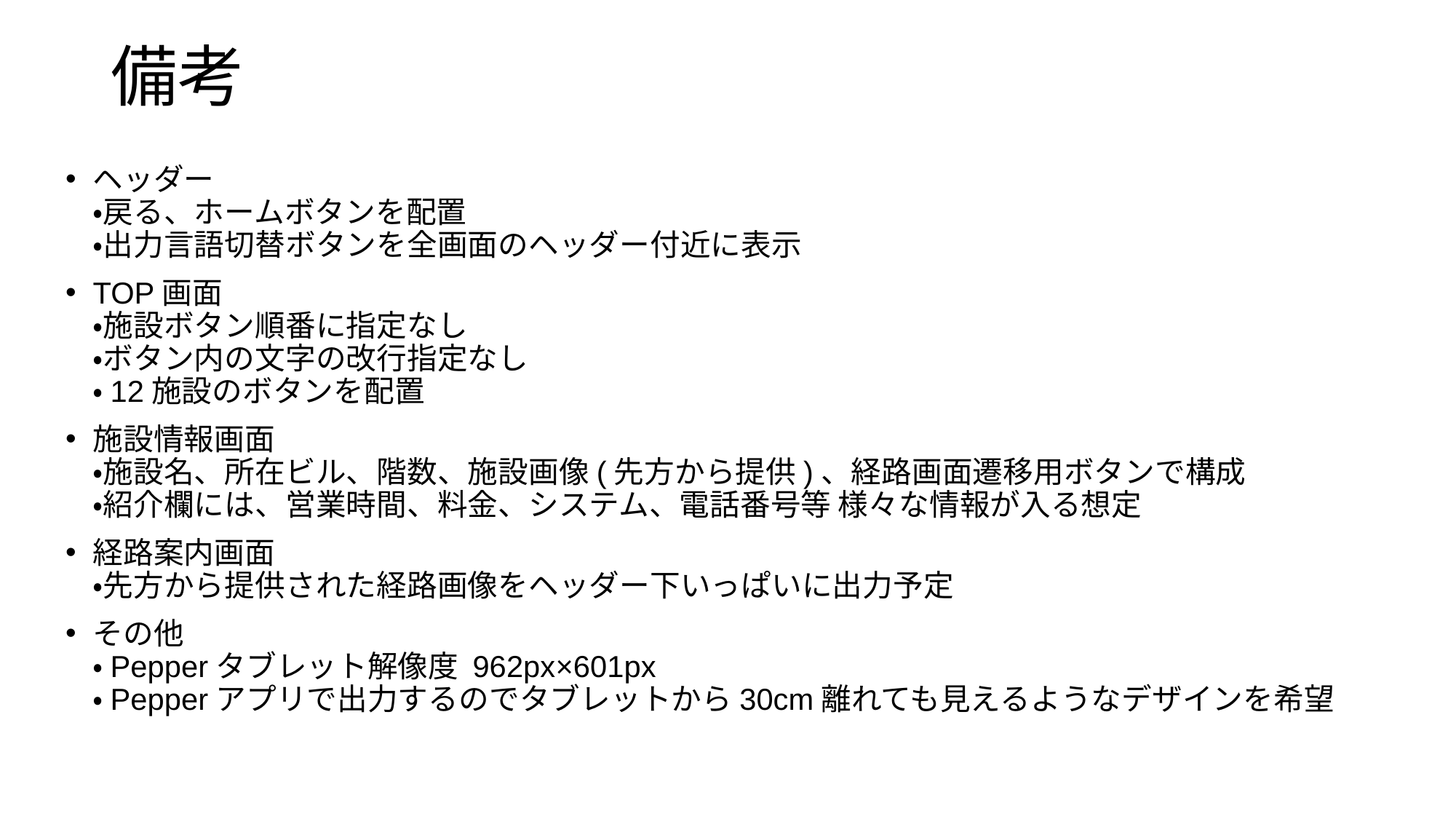

# 備考
ヘッダー
・戻る、ホームボタンを配置
・出力言語切替ボタンを全画面のヘッダー付近に表示
TOP画面
・施設ボタン順番に指定なし
・ボタン内の文字の改行指定なし
・12施設のボタンを配置
施設情報画面
・施設名、所在ビル、階数、施設画像(先方から提供)、経路画面遷移用ボタンで構成
・紹介欄には、営業時間、料金、システム、電話番号等 様々な情報が入る想定
経路案内画面
・先方から提供された経路画像をヘッダー下いっぱいに出力予定
その他
・Pepperタブレット解像度 962px×601px
・Pepperアプリで出力するのでタブレットから30cm離れても見えるようなデザインを希望